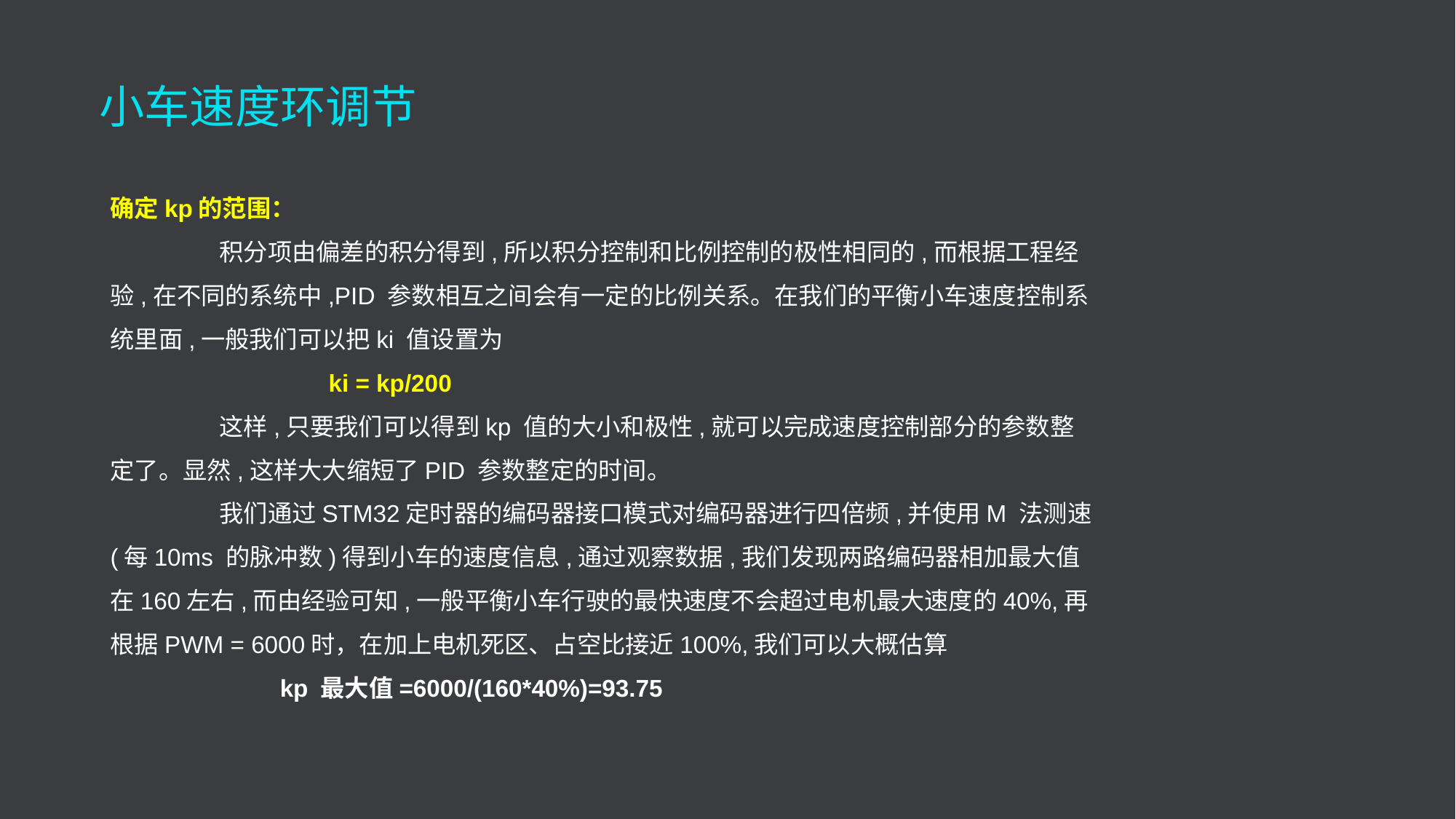

# 小车速度环调节
确定kp的范围：
	积分项由偏差的积分得到,所以积分控制和比例控制的极性相同的,而根据工程经验,在不同的系统中,PID 参数相互之间会有一定的比例关系。在我们的平衡小车速度控制系统里面,一般我们可以把ki 值设置为
		ki = kp/200
	这样,只要我们可以得到kp 值的大小和极性,就可以完成速度控制部分的参数整定了。显然,这样大大缩短了PID 参数整定的时间。
	我们通过STM32定时器的编码器接口模式对编码器进行四倍频,并使用M 法测速(每10ms 的脉冲数)得到小车的速度信息,通过观察数据,我们发现两路编码器相加最大值在160左右,而由经验可知,一般平衡小车行驶的最快速度不会超过电机最大速度的40%,再根据PWM = 6000时，在加上电机死区、占空比接近100%,我们可以大概估算
	         kp 最大值=6000/(160*40%)=93.75